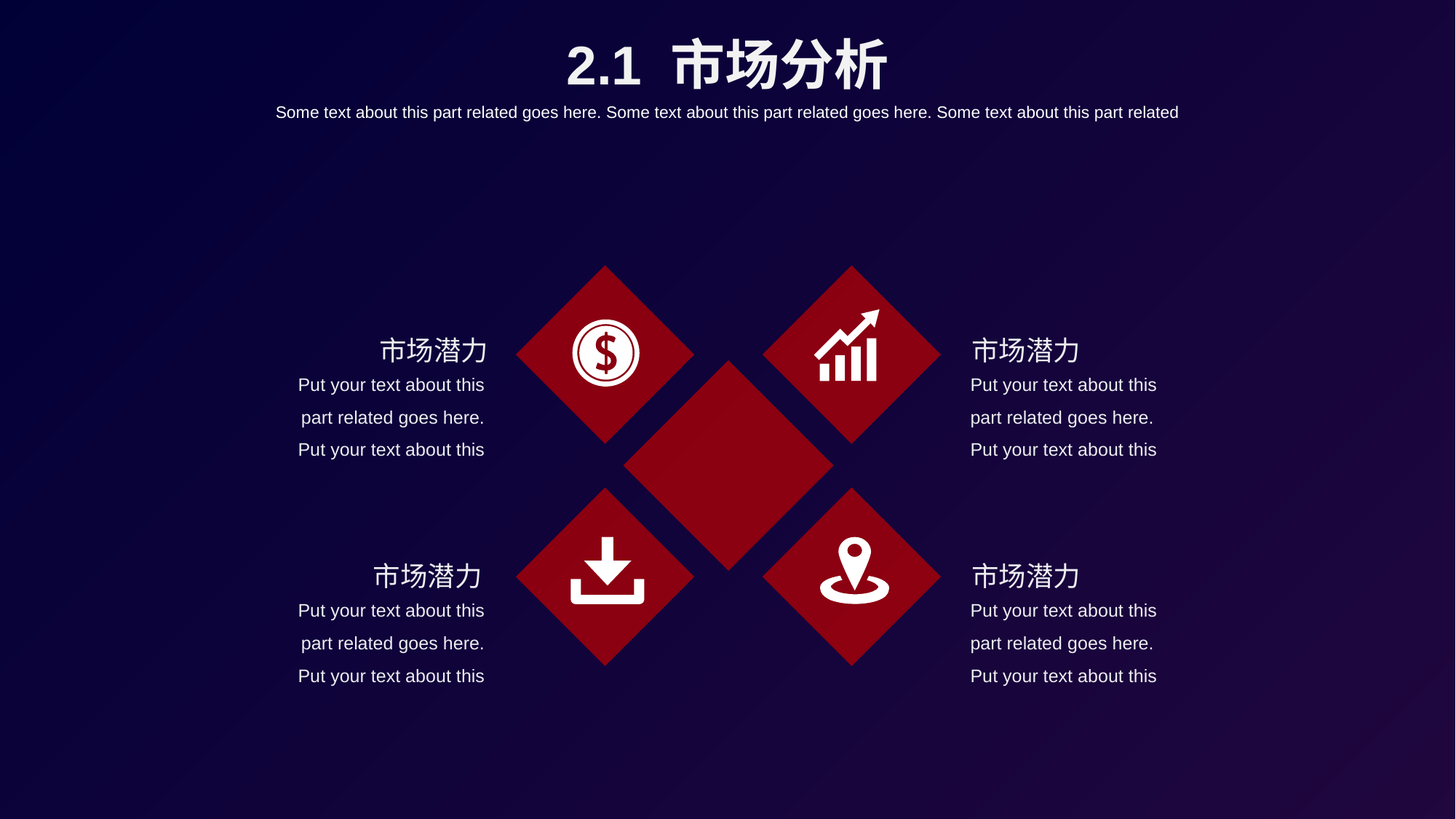

2.1 市场分析
Some text about this part related goes here. Some text about this part related goes here. Some text about this part related

市场潜力
市场潜力
Put your text about this part related goes here. Put your text about this
Put your text about this part related goes here. Put your text about this

市场潜力
市场潜力
Put your text about this part related goes here. Put your text about this
Put your text about this part related goes here. Put your text about this